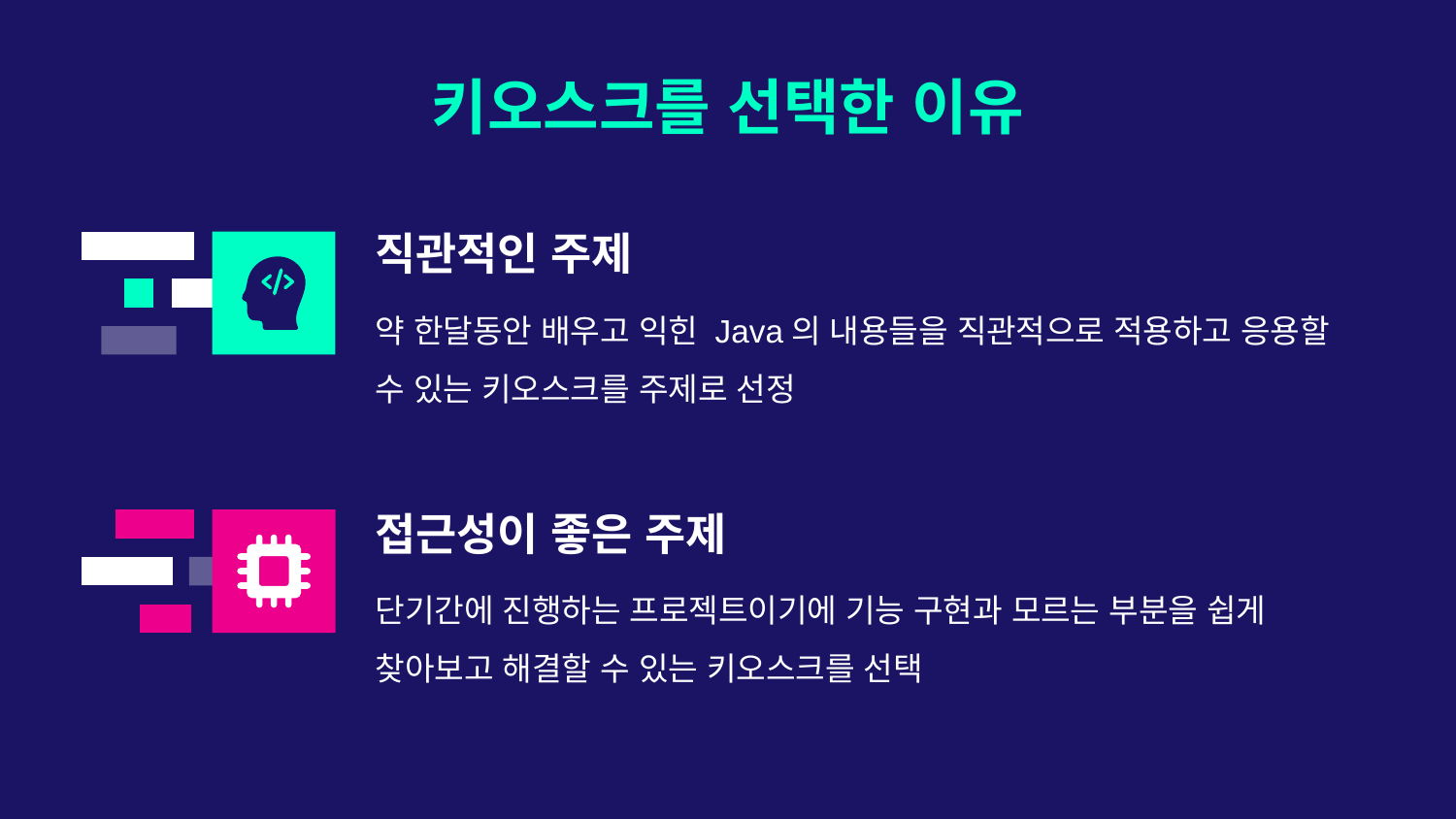

키오스크를 선택한 이유
# 직관적인 주제

약 한달동안 배우고 익힌 Java의 내용들을 직관적으로 적용하고 응용할 수 있는 키오스크를 주제로 선정

접근성이 좋은 주제

단기간에 진행하는 프로젝트이기에 기능 구현과 모르는 부분을 쉽게 찾아보고 해결할 수 있는 키오스크를 선택